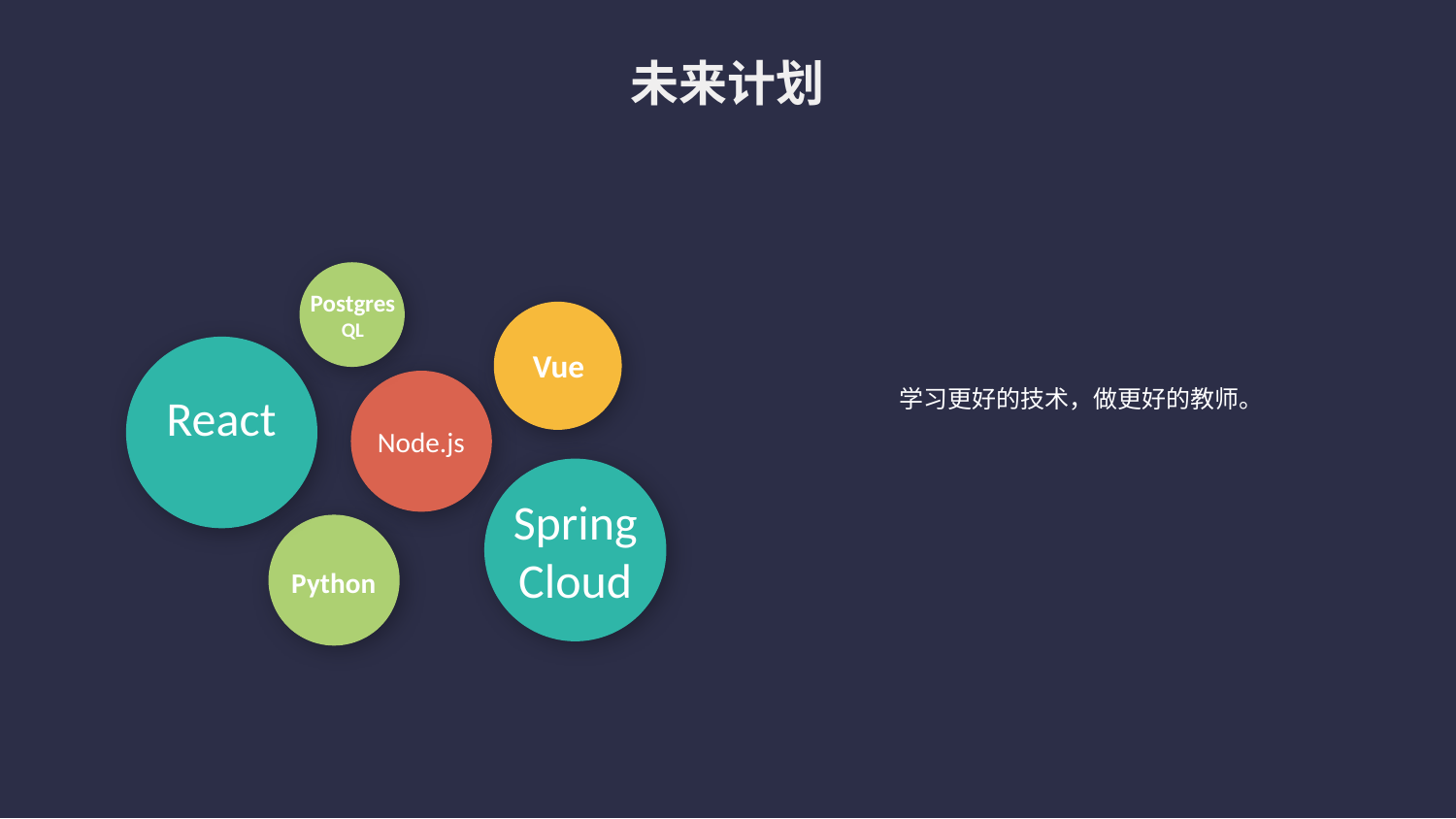

未来计划

Postgres
QL

Vue

学习更好的技术，做更好的教师。

React

Node.js

Spring
Cloud

Python